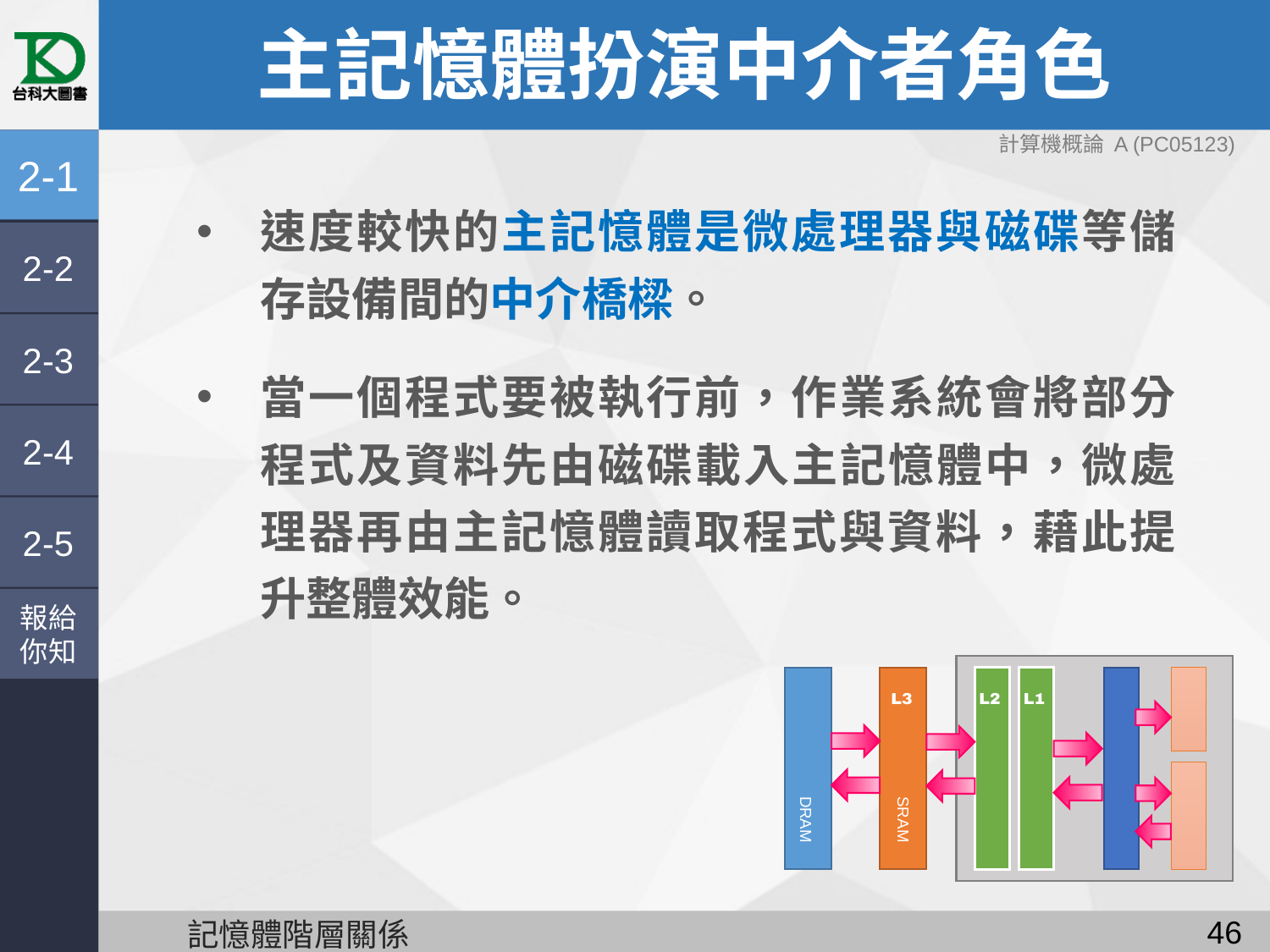

# 主記憶體扮演中介者角色
計算機概論 A (PC05123)
2-1
速度較快的主記憶體是微處理器與磁碟等儲存設備間的中介橋樑。
當一個程式要被執行前，作業系統會將部分程式及資料先由磁碟載入主記憶體中，微處理器再由主記憶體讀取程式與資料，藉此提升整體效能。
2-2
2-3
2-4
2-5
報給
你知

L3
L2
L1

SRAM
DRAM

46
記憶體階層關係